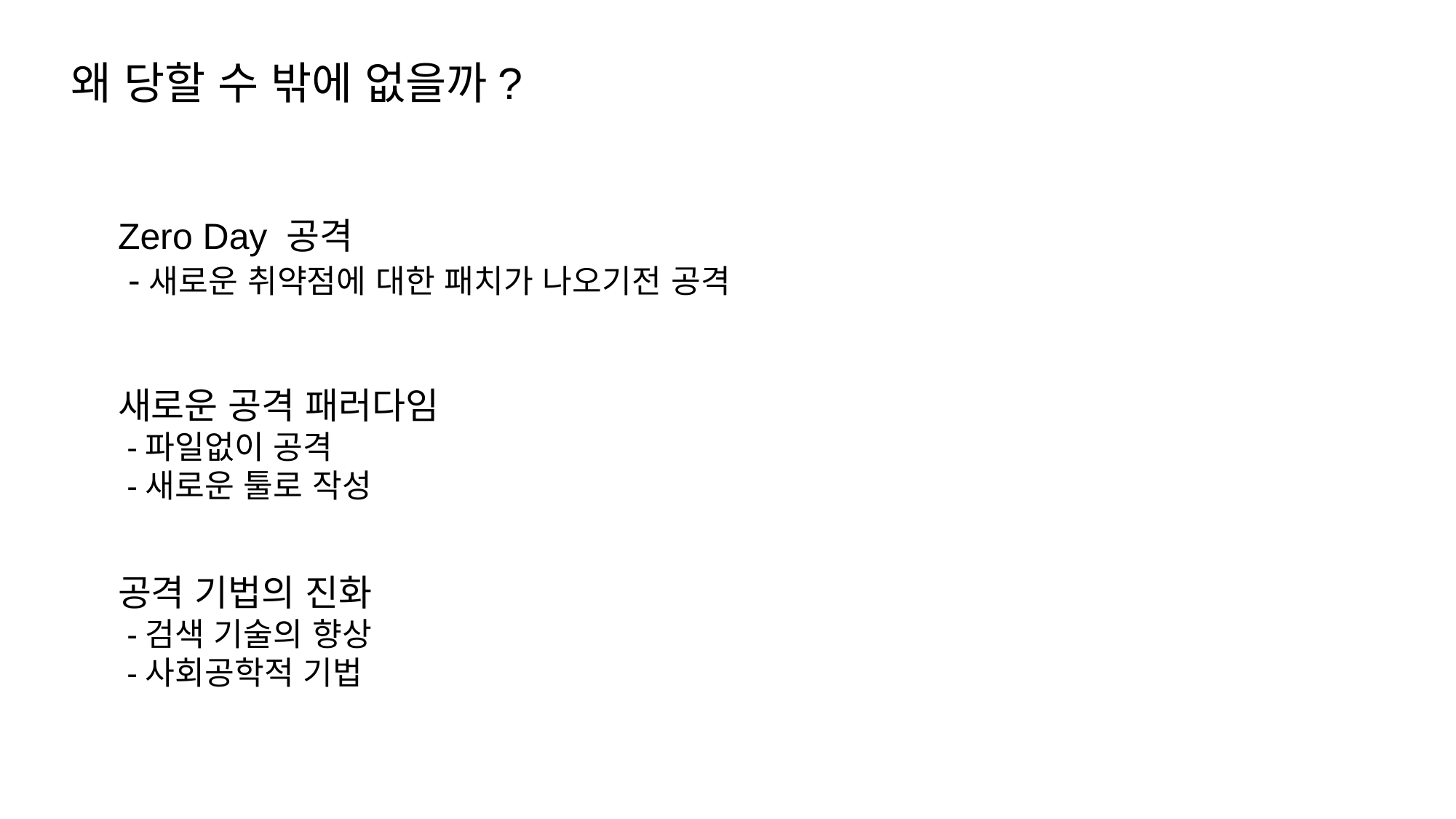

왜 당할 수 밖에 없을까?
Zero Day 공격
 -새로운 취약점에 대한 패치가 나오기전 공격
새로운 공격 패러다임
 -파일없이 공격
 -새로운 툴로 작성
공격 기법의 진화
 -검색 기술의 향상
 -사회공학적 기법